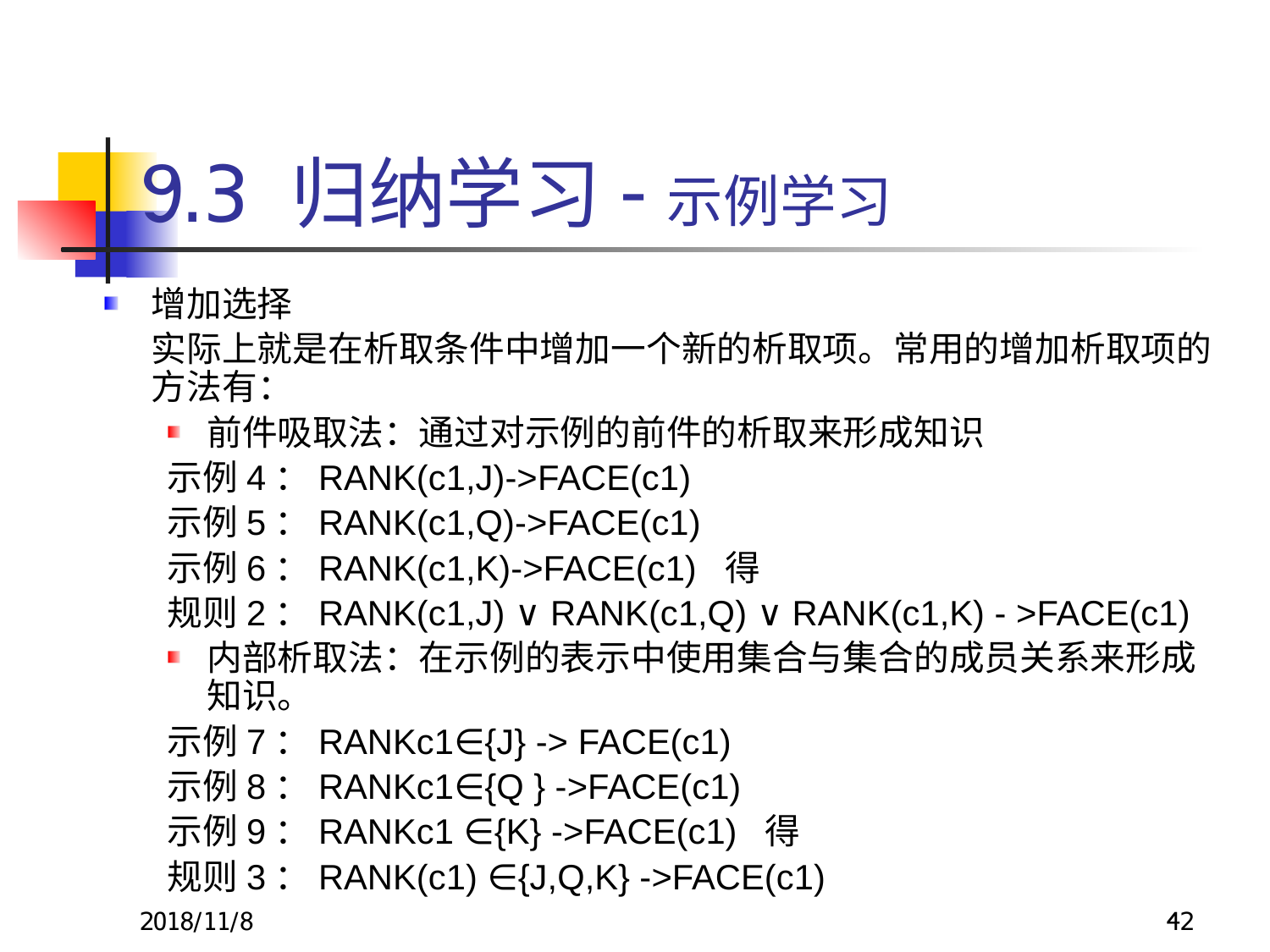

# 9.3 归纳学习-示例学习
增加选择
     实际上就是在析取条件中增加一个新的析取项。常用的增加析取项的方法有：
前件吸取法：通过对示例的前件的析取来形成知识
示例4：RANK(c1,J)->FACE(c1)
示例5：RANK(c1,Q)->FACE(c1)
示例6：RANK(c1,K)->FACE(c1)  得
规则2：RANK(c1,J) ∨ RANK(c1,Q) ∨ RANK(c1,K) - >FACE(c1)
内部析取法：在示例的表示中使用集合与集合的成员关系来形成知识。
示例7：RANKc1∈{J} -> FACE(c1)
示例8：RANKc1∈{Q } ->FACE(c1)
示例9：RANKc1 ∈{K} ->FACE(c1)  得
规则3：RANK(c1) ∈{J,Q,K} ->FACE(c1)
2018/11/8
42